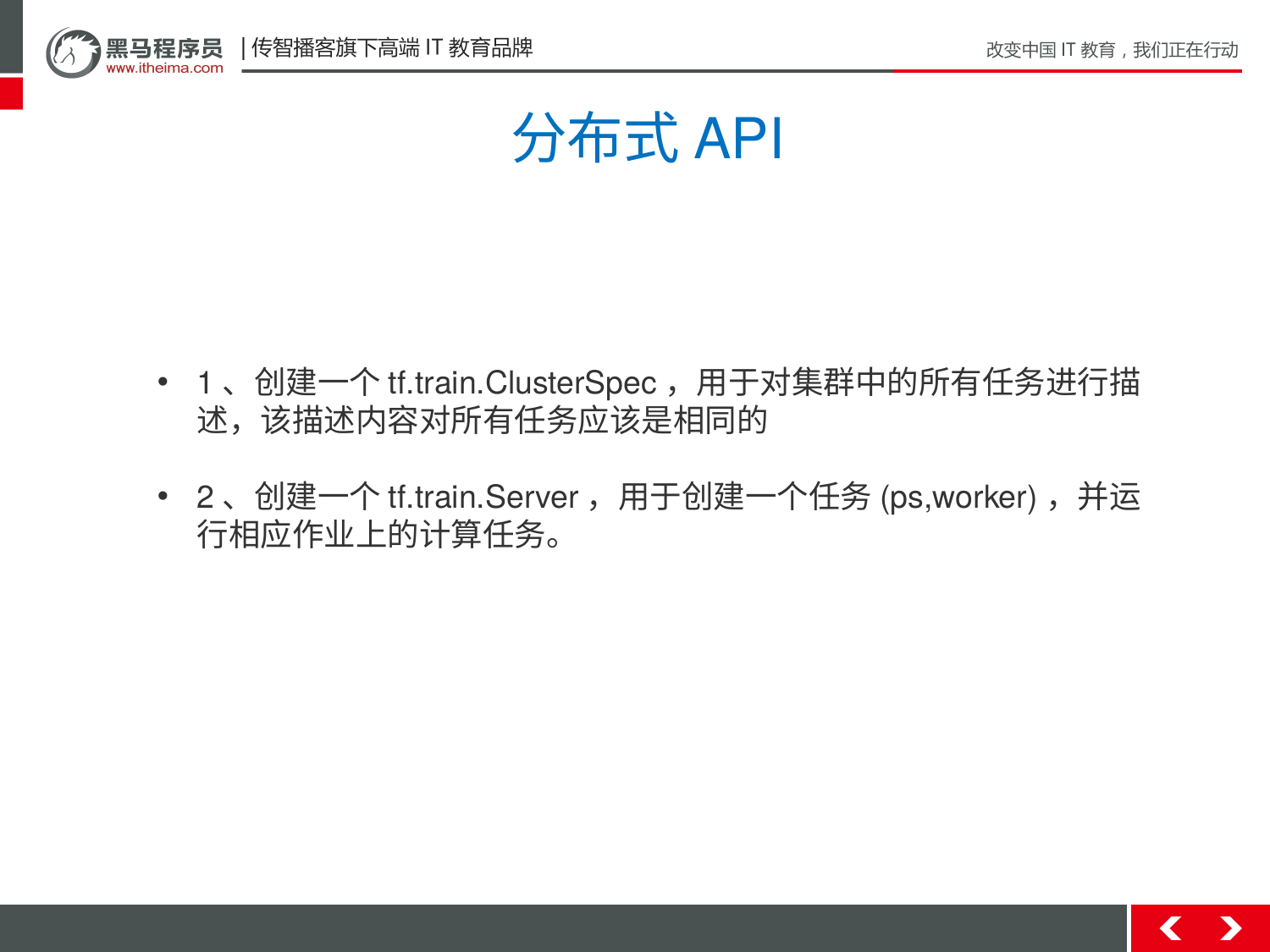

分布式API
1、创建一个tf.train.ClusterSpec，用于对集群中的所有任务进行描述，该描述内容对所有任务应该是相同的

2、创建一个tf.train.Server，用于创建一个任务(ps,worker)，并运行相应作业上的计算任务。